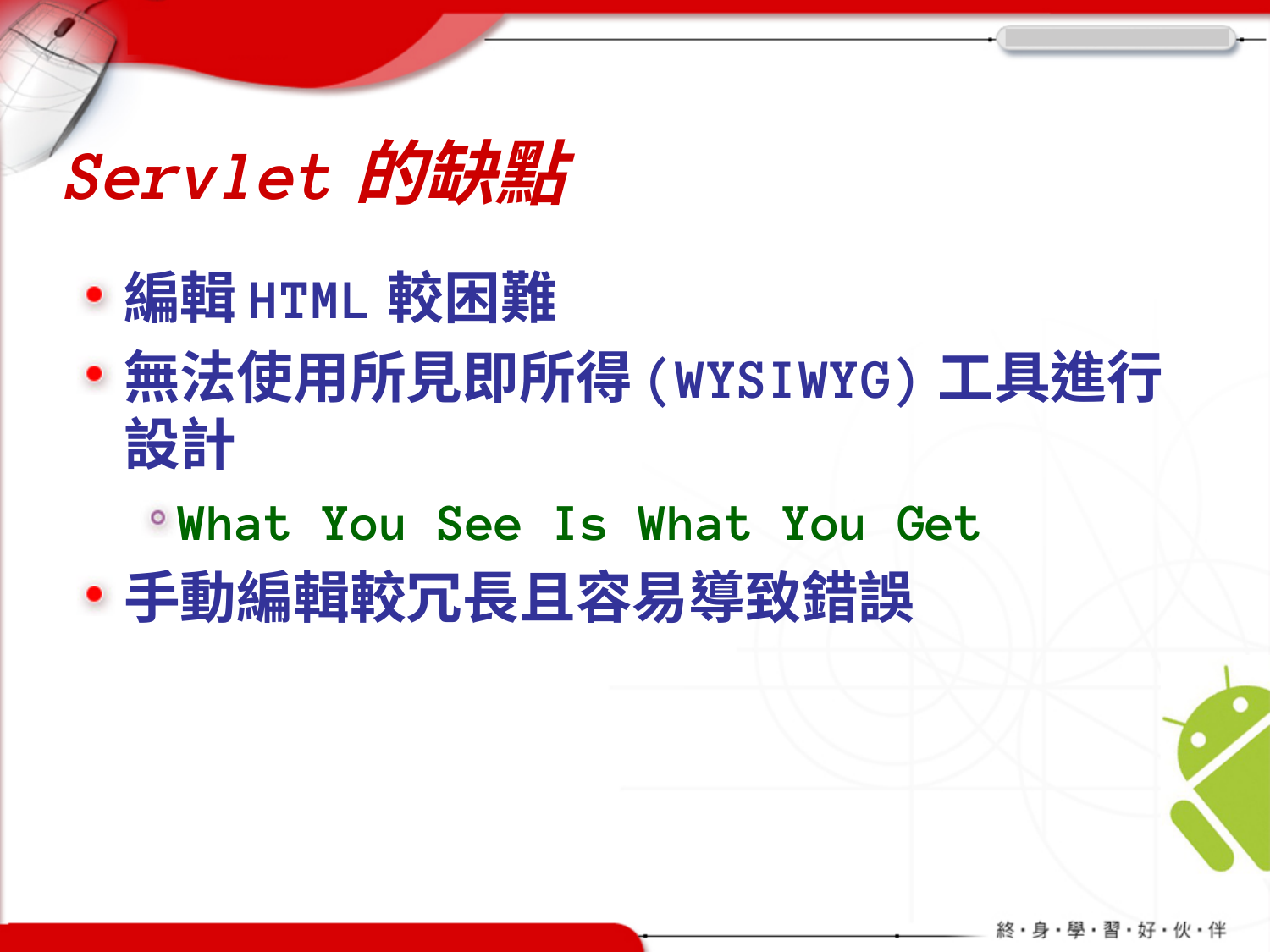

# Servlet的缺點
編輯HTML較困難
無法使用所見即所得(WYSIWYG)工具進行設計
What You See Is What You Get
手動編輯較冗長且容易導致錯誤